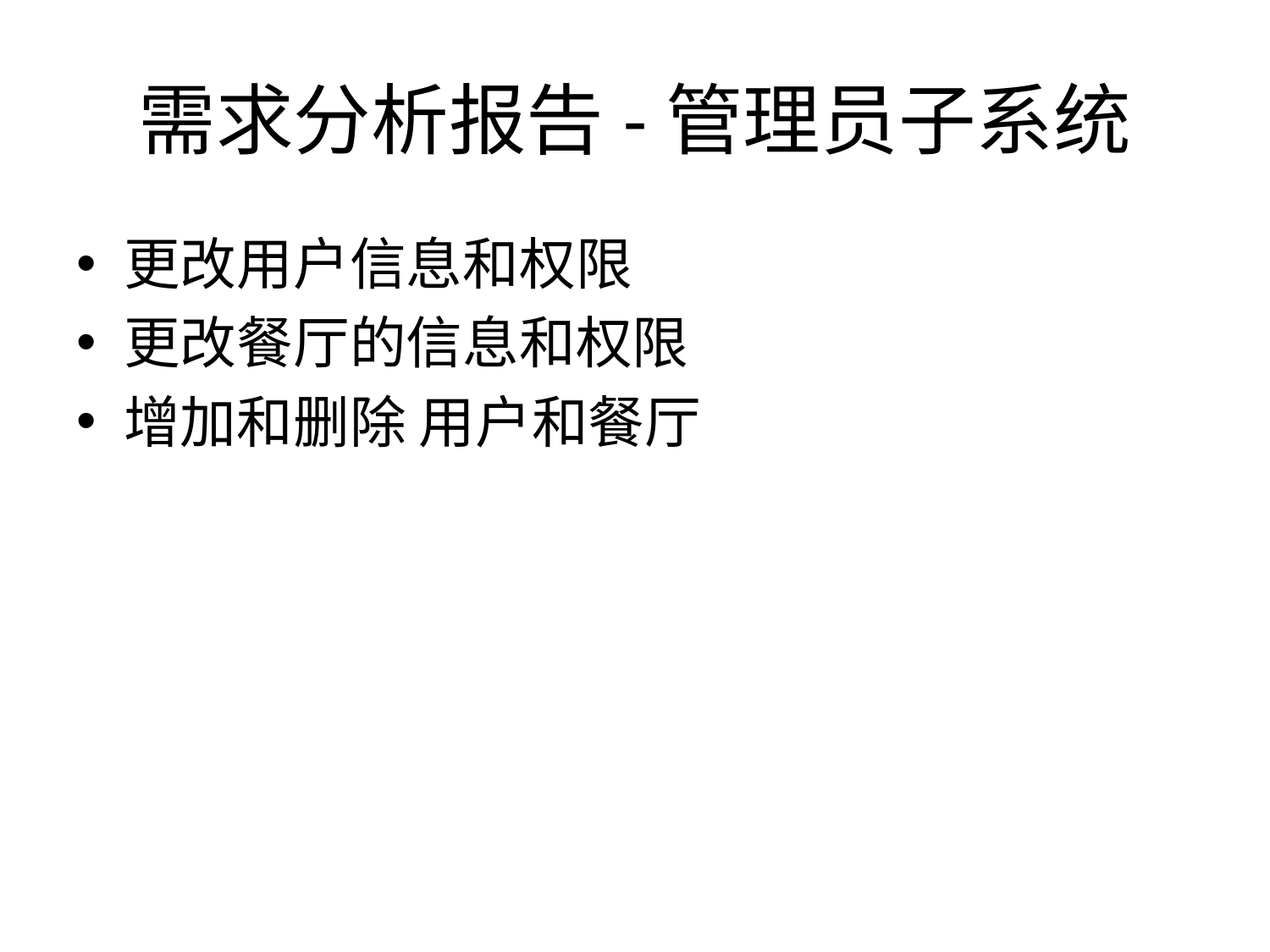

# 需求分析报告-管理员子系统
更改用户信息和权限
更改餐厅的信息和权限
增加和删除 用户和餐厅